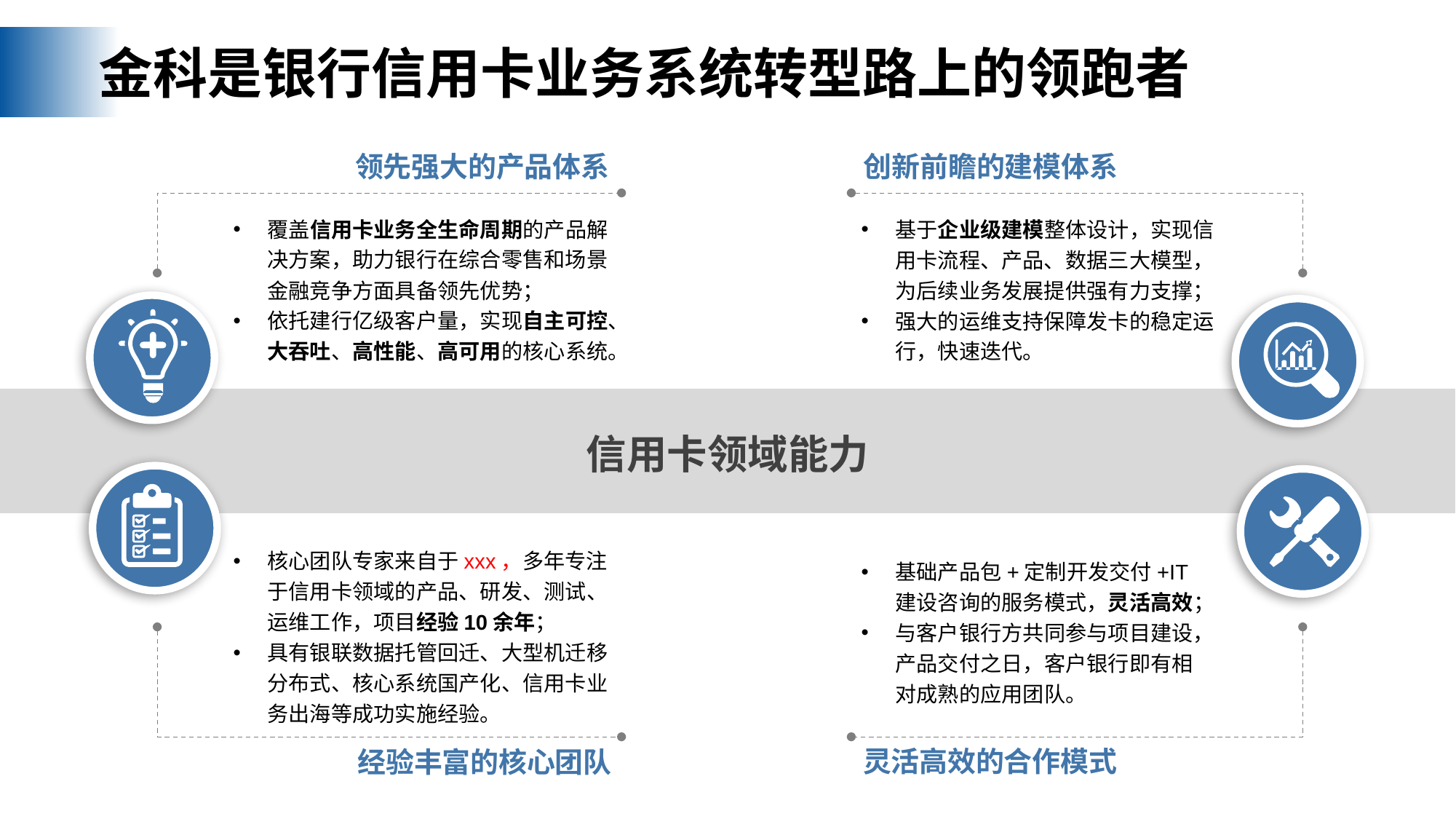

业务规模与资产质量始终处于行业领先

金科是银行信用卡业务系统转型路上的领跑者
领先强大的产品体系
创新前瞻的建模体系

覆盖信用卡业务全生命周期的产品解决方案，助力银行在综合零售和场景金融竞争方面具备领先优势；
依托建行亿级客户量，实现自主可控、大吞吐、高性能、高可用的核心系统。

基于企业级建模整体设计，实现信用卡流程、产品、数据三大模型，为后续业务发展提供强有力支撑；
强大的运维支持保障发卡的稳定运行，快速迭代。

信用卡领域能力

核心团队专家来自于xxx，多年专注于信用卡领域的产品、研发、测试、运维工作，项目经验10余年；
具有银联数据托管回迁、大型机迁移分布式、核心系统国产化、信用卡业务出海等成功实施经验。
基础产品包+定制开发交付+IT建设咨询的服务模式，灵活高效；
与客户银行方共同参与项目建设，产品交付之日，客户银行即有相对成熟的应用团队。

灵活高效的合作模式
经验丰富的核心团队